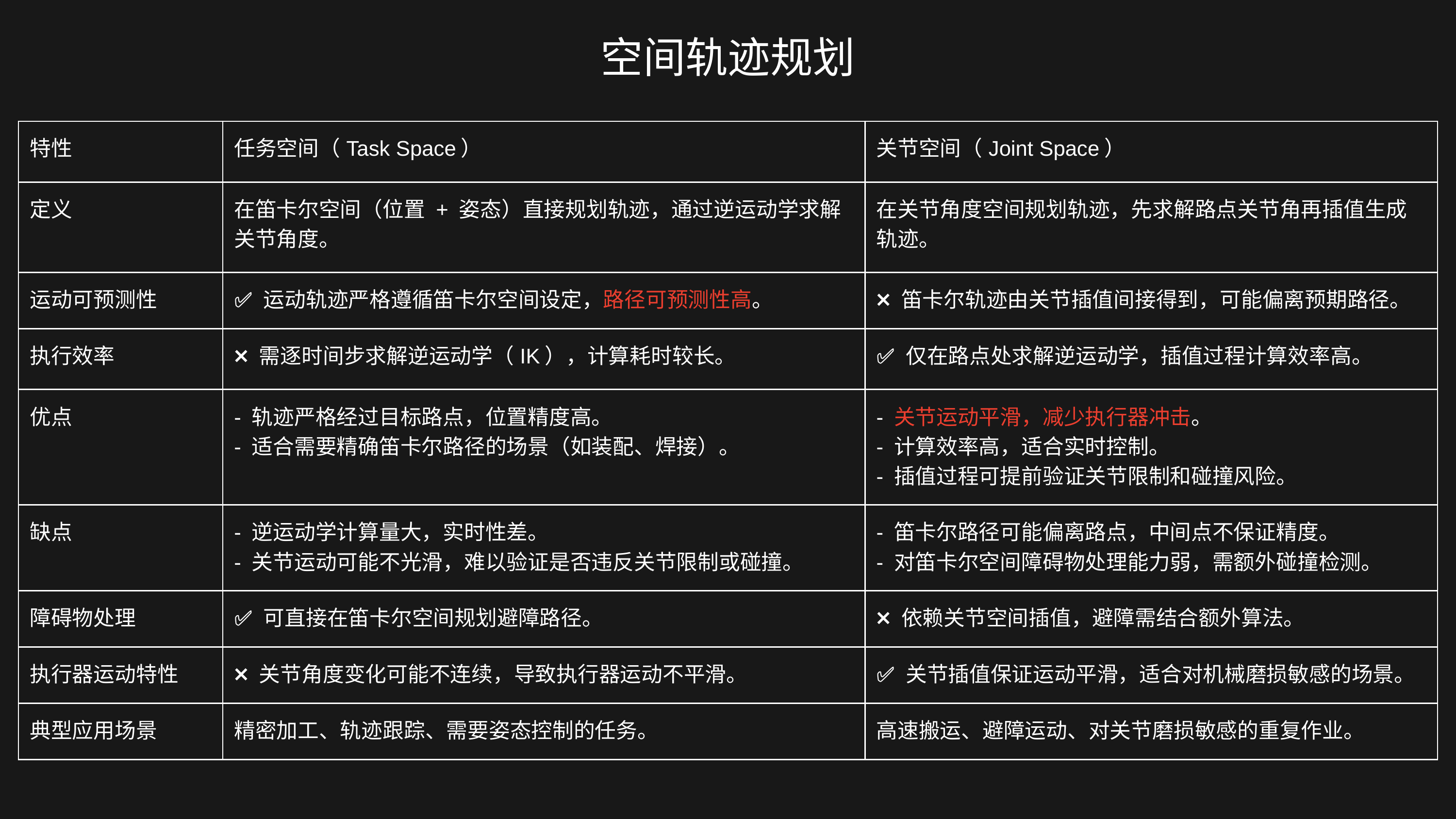

空间轨迹规划
| 特性 | 任务空间（Task Space） | 关节空间（Joint Space） |
| --- | --- | --- |
| 定义 | 在笛卡尔空间（位置 + 姿态）直接规划轨迹，通过逆运动学求解关节角度。 | 在关节角度空间规划轨迹，先求解路点关节角再插值生成轨迹。 |
| 运动可预测性 | ✅ 运动轨迹严格遵循笛卡尔空间设定，路径可预测性高。 | ❌ 笛卡尔轨迹由关节插值间接得到，可能偏离预期路径。 |
| 执行效率 | ❌ 需逐时间步求解逆运动学（IK），计算耗时较长。 | ✅ 仅在路点处求解逆运动学，插值过程计算效率高。 |
| 优点 | - 轨迹严格经过目标路点，位置精度高。 - 适合需要精确笛卡尔路径的场景（如装配、焊接）。 | - 关节运动平滑，减少执行器冲击。 - 计算效率高，适合实时控制。 - 插值过程可提前验证关节限制和碰撞风险。 |
| 缺点 | - 逆运动学计算量大，实时性差。 - 关节运动可能不光滑，难以验证是否违反关节限制或碰撞。 | - 笛卡尔路径可能偏离路点，中间点不保证精度。 - 对笛卡尔空间障碍物处理能力弱，需额外碰撞检测。 |
| 障碍物处理 | ✅ 可直接在笛卡尔空间规划避障路径。 | ❌ 依赖关节空间插值，避障需结合额外算法。 |
| 执行器运动特性 | ❌ 关节角度变化可能不连续，导致执行器运动不平滑。 | ✅ 关节插值保证运动平滑，适合对机械磨损敏感的场景。 |
| 典型应用场景 | 精密加工、轨迹跟踪、需要姿态控制的任务。 | 高速搬运、避障运动、对关节磨损敏感的重复作业。 |